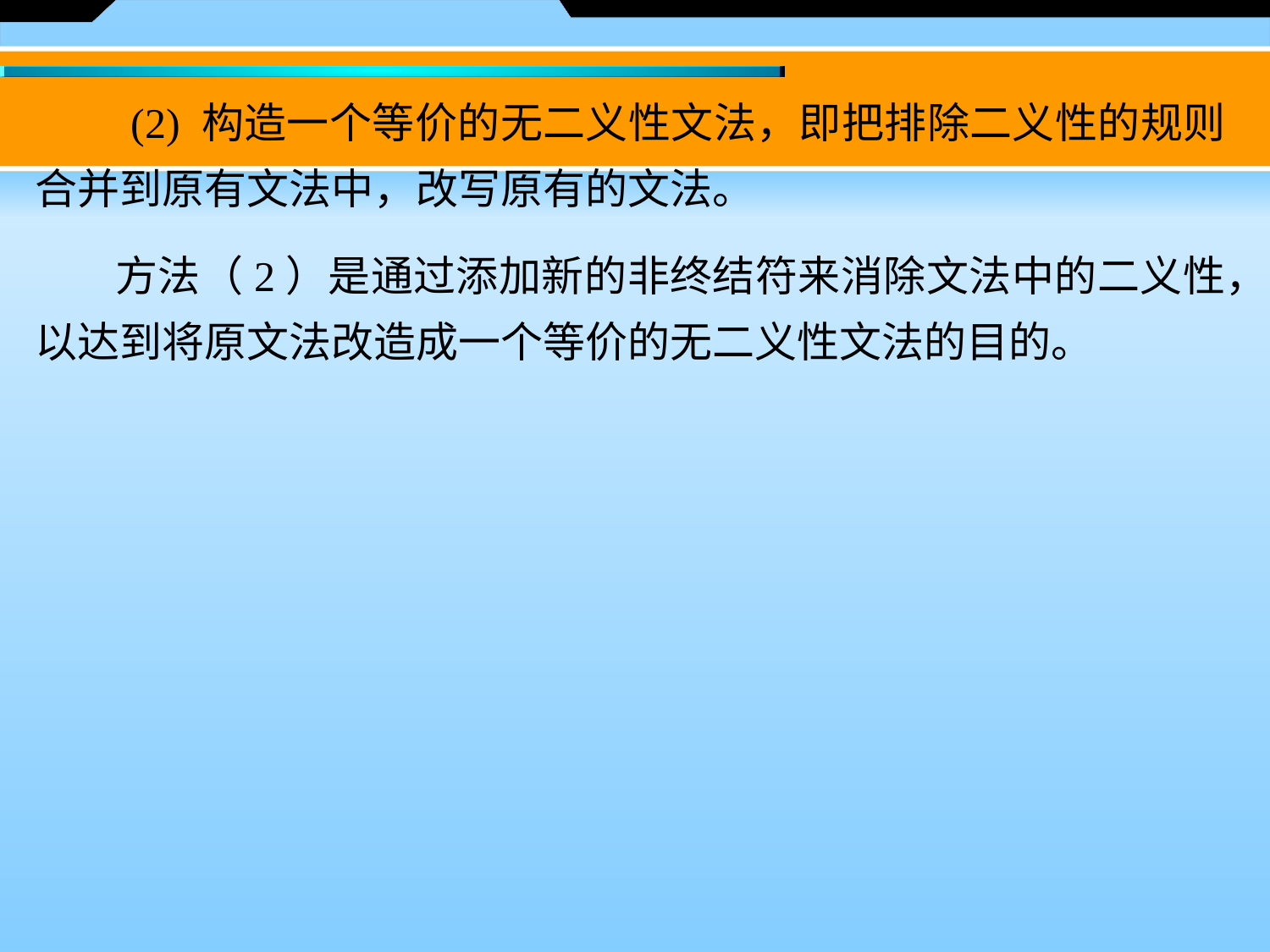

(2) 构造一个等价的无二义性文法，即把排除二义性的规则合并到原有文法中，改写原有的文法。
       方法（2）是通过添加新的非终结符来消除文法中的二义性，以达到将原文法改造成一个等价的无二义性文法的目的。